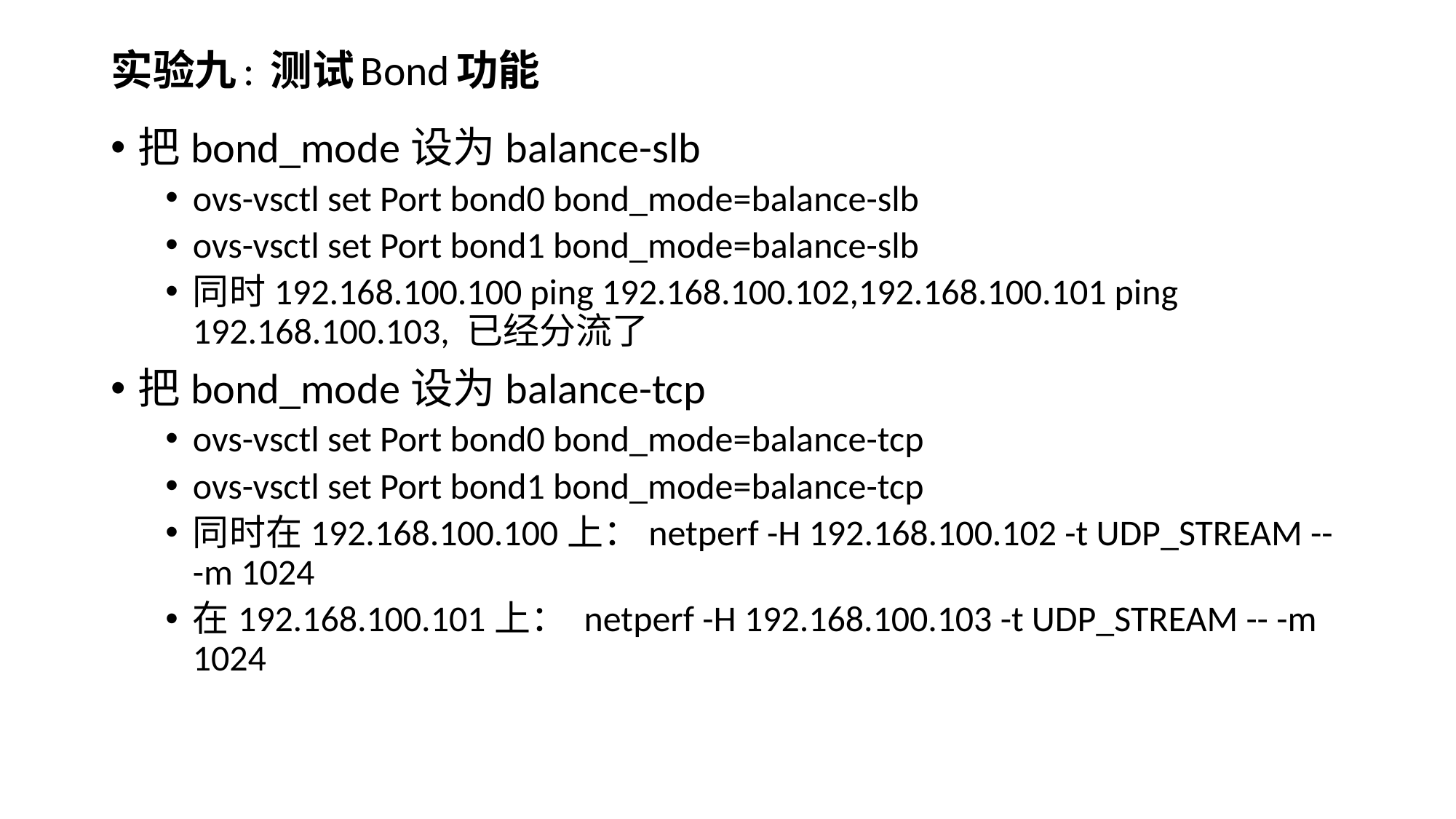

# 实验九: 测试Bond功能
把bond_mode设为balance-slb
ovs-vsctl set Port bond0 bond_mode=balance-slb
ovs-vsctl set Port bond1 bond_mode=balance-slb
同时192.168.100.100 ping 192.168.100.102,192.168.100.101 ping 192.168.100.103, 已经分流了
把bond_mode设为balance-tcp
ovs-vsctl set Port bond0 bond_mode=balance-tcp
ovs-vsctl set Port bond1 bond_mode=balance-tcp
同时在192.168.100.100上：netperf -H 192.168.100.102 -t UDP_STREAM -- -m 1024
在192.168.100.101上： netperf -H 192.168.100.103 -t UDP_STREAM -- -m 1024